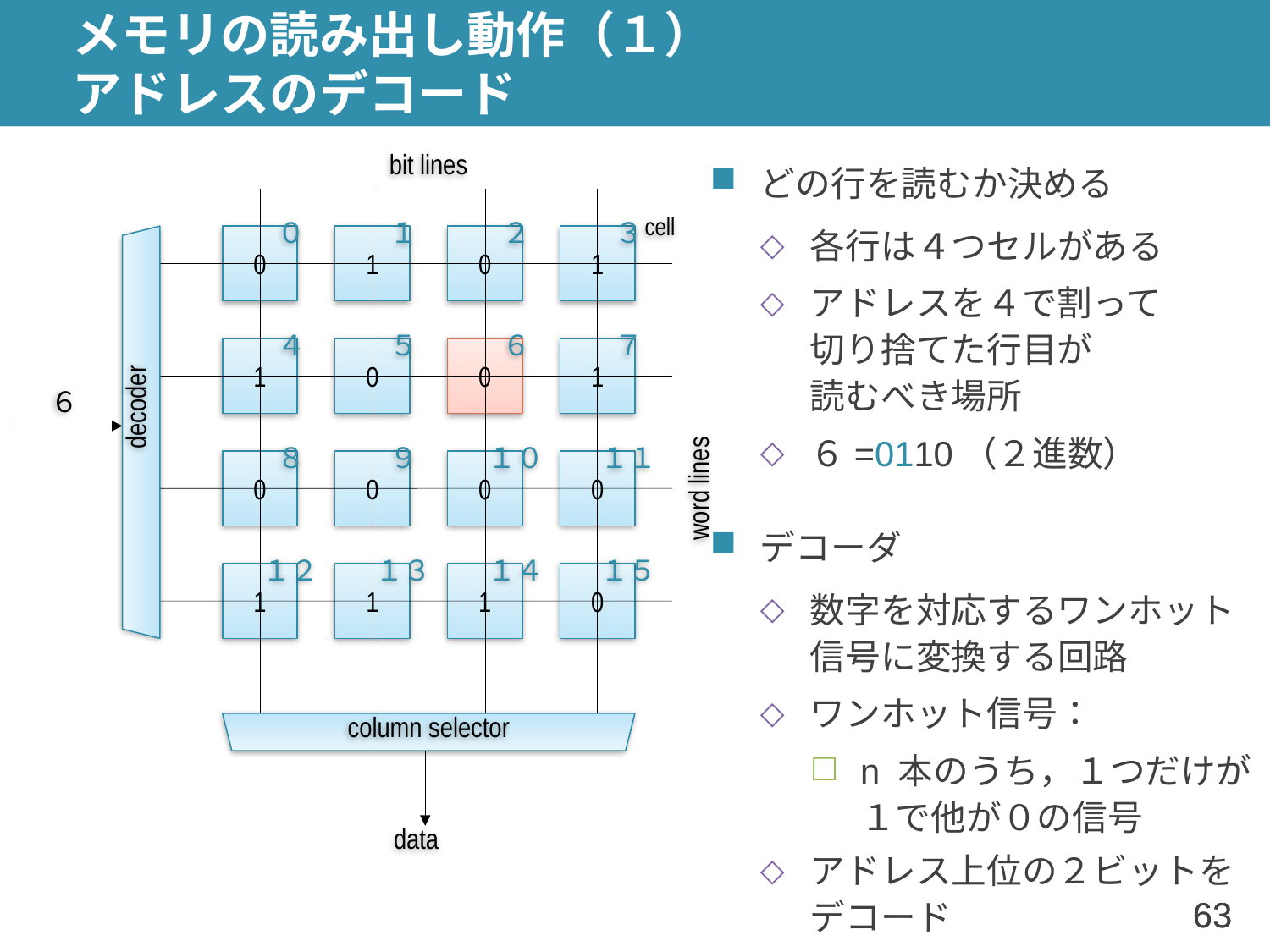

# メモリの読み出し動作（１） アドレスのデコード
bit lines
どの行を読むか決める
各行は４つセルがある
アドレスを４で割って
切り捨てた行目が
読むべき場所
６=0110（２進数）
デコーダ
数字を対応するワンホット信号に変換する回路
ワンホット信号：
n 本のうち，１つだけが１で他が０の信号
アドレス上位の２ビットを
デコード
cell
０
１
２
３
1
0
1
0
４
５
６
７
0
0
1
1
６
decoder

８
９
１０
１１
0
0
0
0
word lines
１２
１３
１４
１５
1
1
0
1
column selector

data